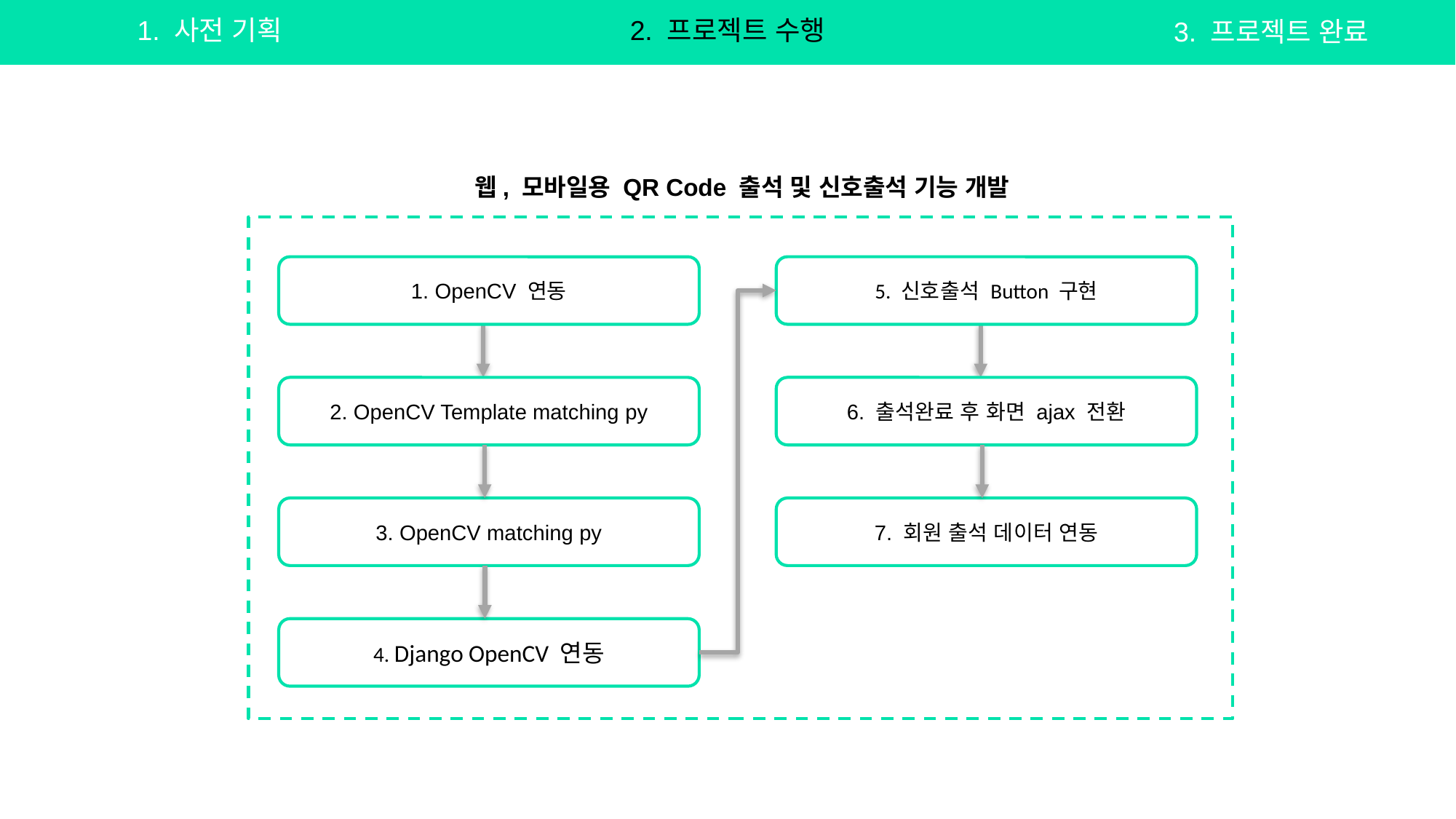

1. 사전 기획
2. 프로젝트 수행
3. 프로젝트 완료
웹, 모바일용 QR Code 출석 및 신호출석 기능 개발

1. OpenCV 연동
5. 신호출석 Button 구현
2. OpenCV Template matching py
6. 출석완료 후 화면 ajax 전환
3. OpenCV matching py
7. 회원 출석 데이터 연동
4. Django OpenCV 연동